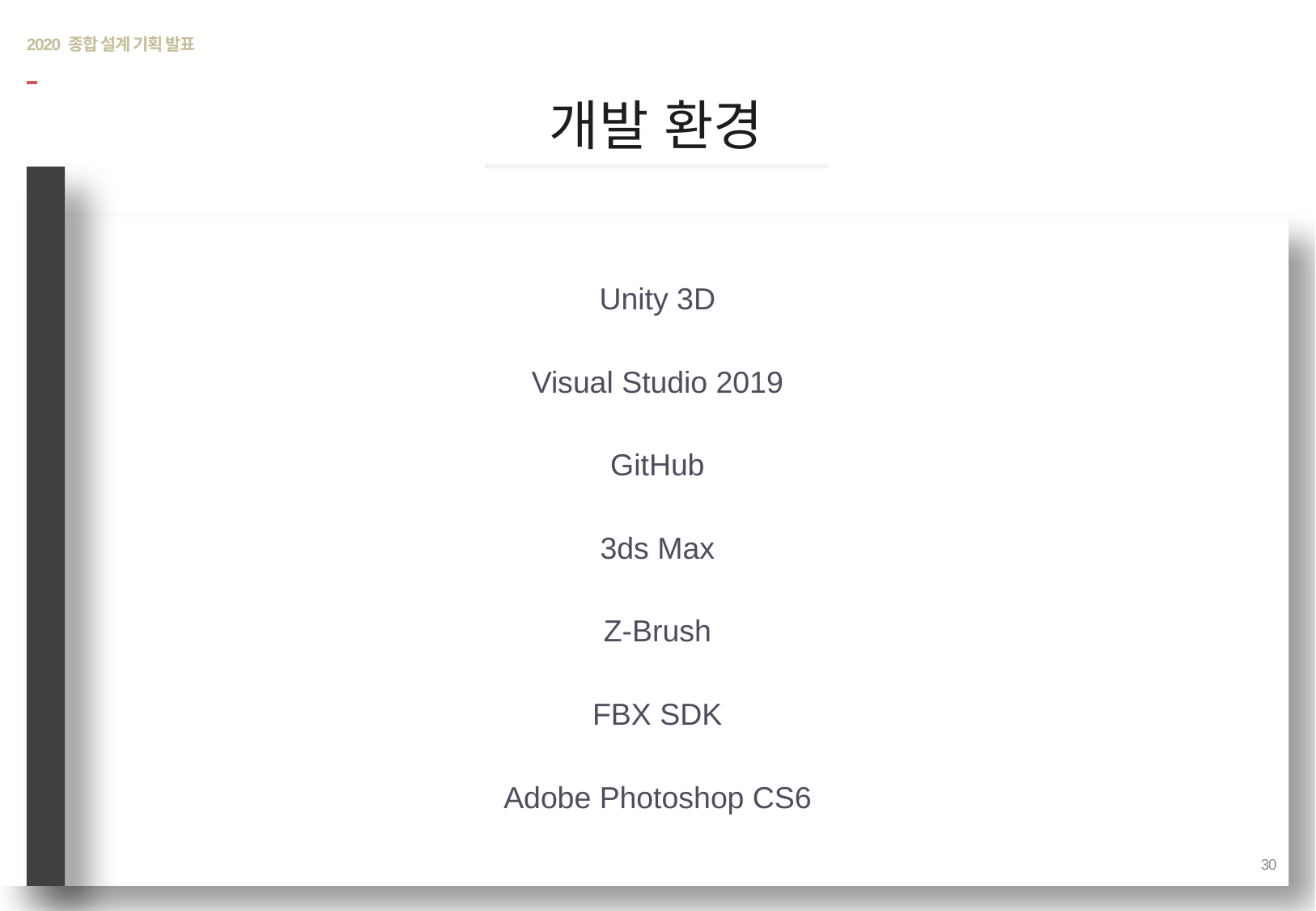

# 2020 종합 설계 기획 발표
개발 환경

Unity 3D
Visual Studio 2019
GitHub
3ds Max
Z-Brush
FBX SDK
Adobe Photoshop CS6
30